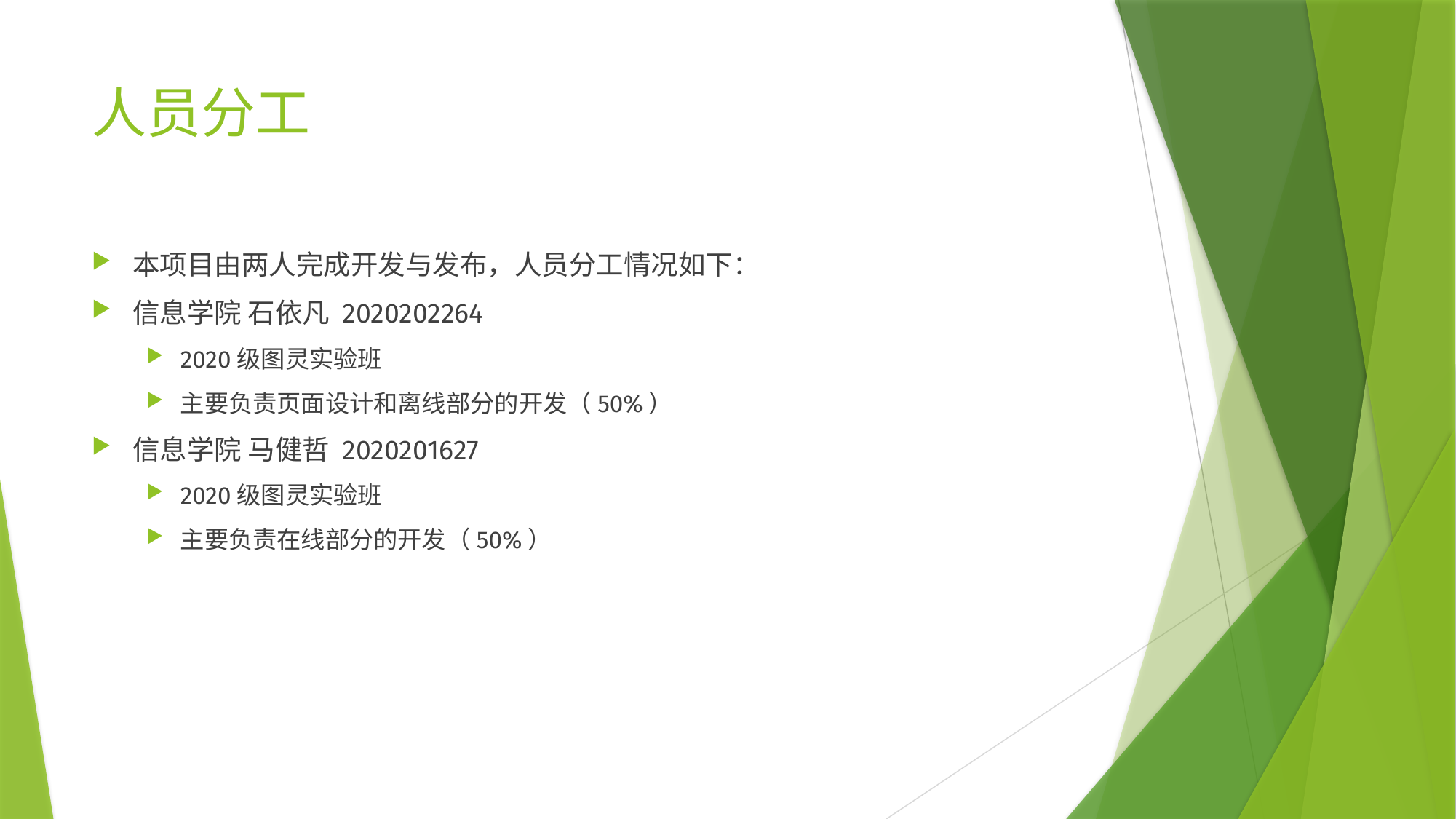

# 人员分工
本项目由两人完成开发与发布，人员分工情况如下：
信息学院 石依凡 2020202264
2020级图灵实验班
主要负责页面设计和离线部分的开发（50%）
信息学院 马健哲 2020201627
2020级图灵实验班
主要负责在线部分的开发（50%）